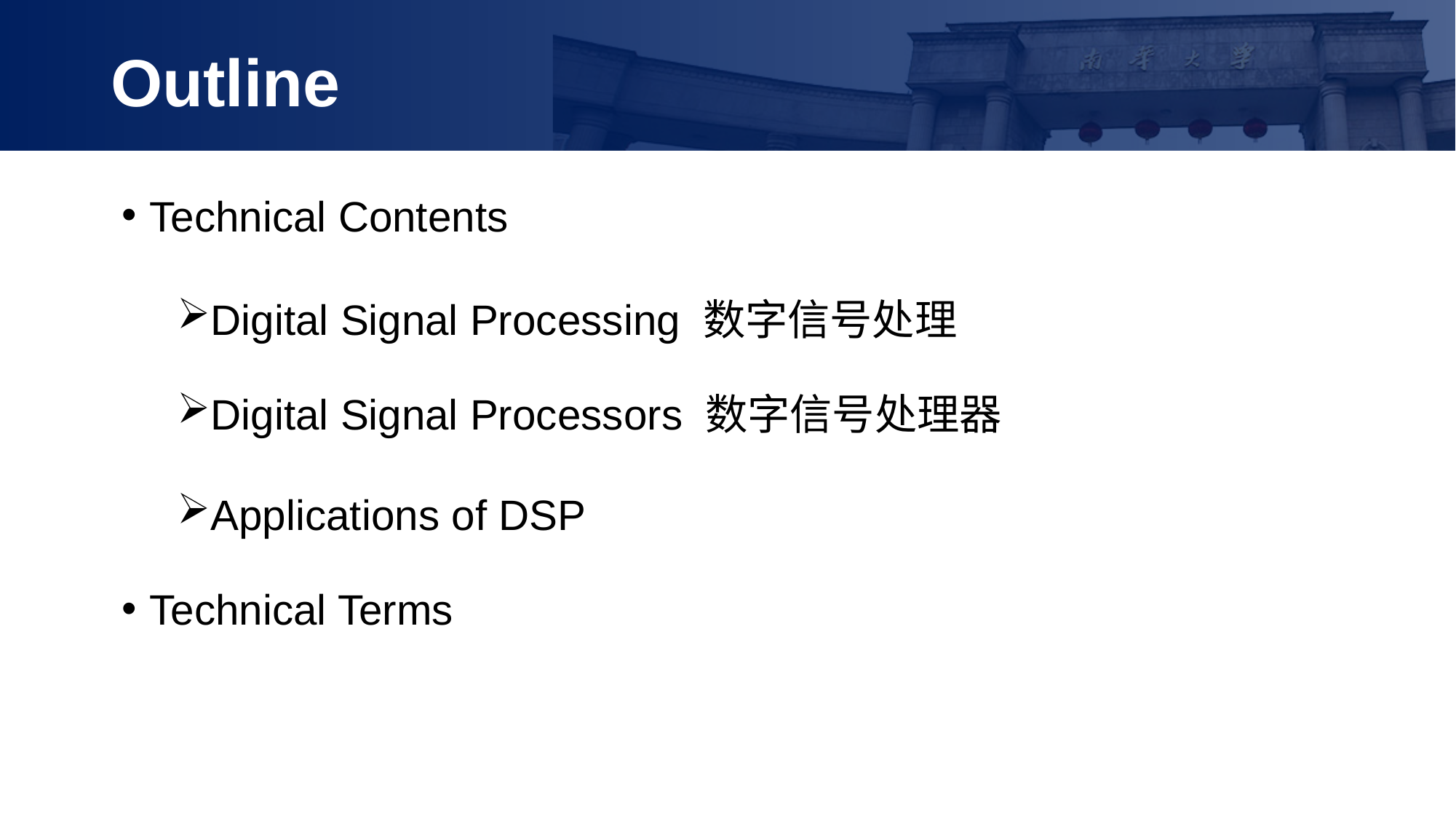

Outline
Technical Contents
Digital Signal Processing 数字信号处理
Digital Signal Processors 数字信号处理器
Applications of DSP
Technical Terms